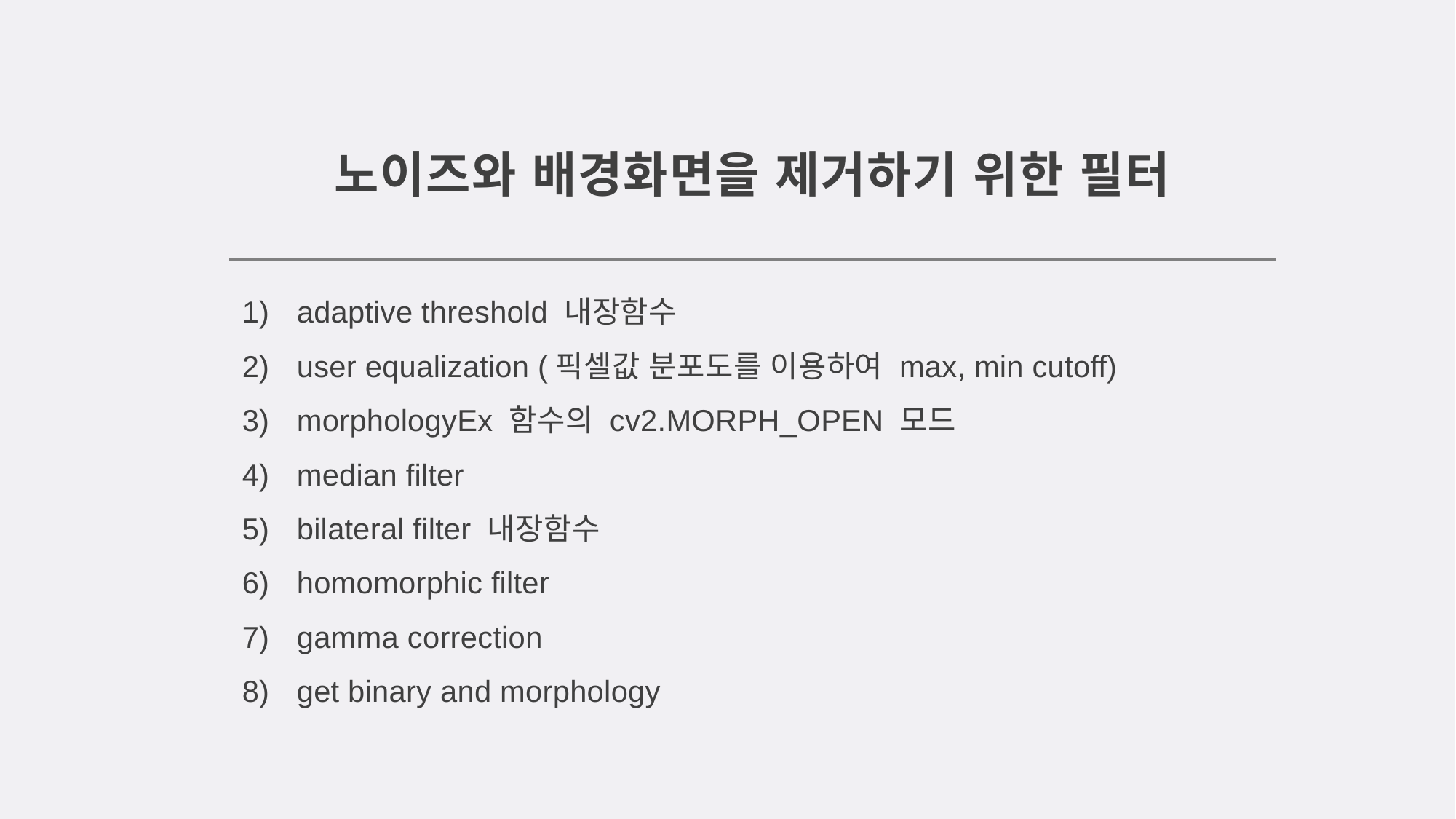

# 노이즈와 배경화면을 제거하기 위한 필터
adaptive threshold 내장함수
user equalization (픽셀값 분포도를 이용하여 max, min cutoff)
morphologyEx 함수의 cv2.MORPH_OPEN 모드
median filter
bilateral filter 내장함수
homomorphic filter
gamma correction
get binary and morphology